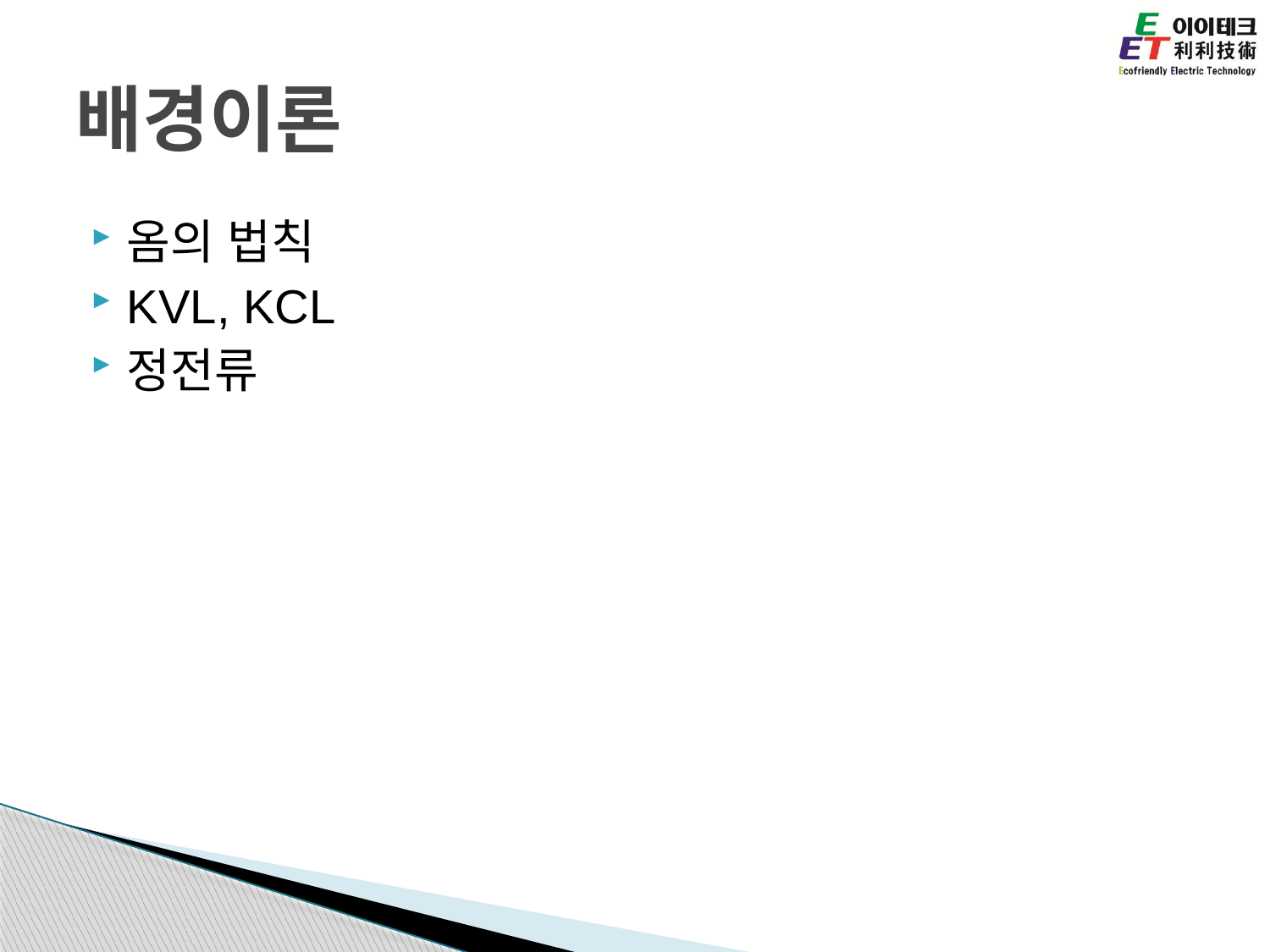

# 배경이론
옴의 법칙
KVL, KCL
정전류